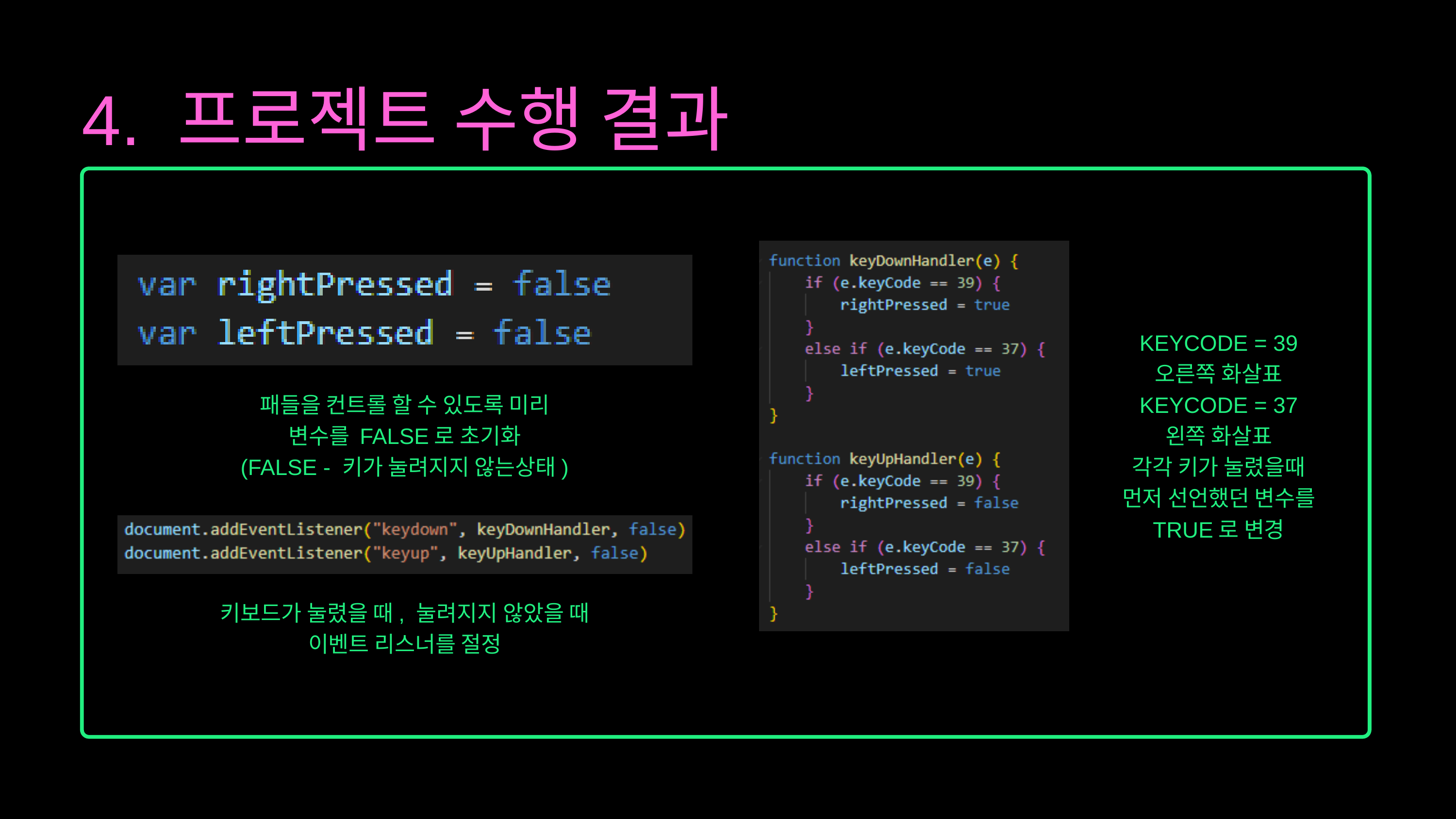

4. 프로젝트 수행 결과

KEYCODE = 39
오른쪽 화살표
KEYCODE = 37
왼쪽 화살표
각각 키가 눌렸을때
먼저 선언했던 변수를
TRUE로 변경
패들을 컨트롤 할 수 있도록 미리
변수를 FALSE로 초기화
(FALSE - 키가 눌려지지 않는상태)

키보드가 눌렸을 때, 눌려지지 않았을 때
이벤트 리스너를 절정